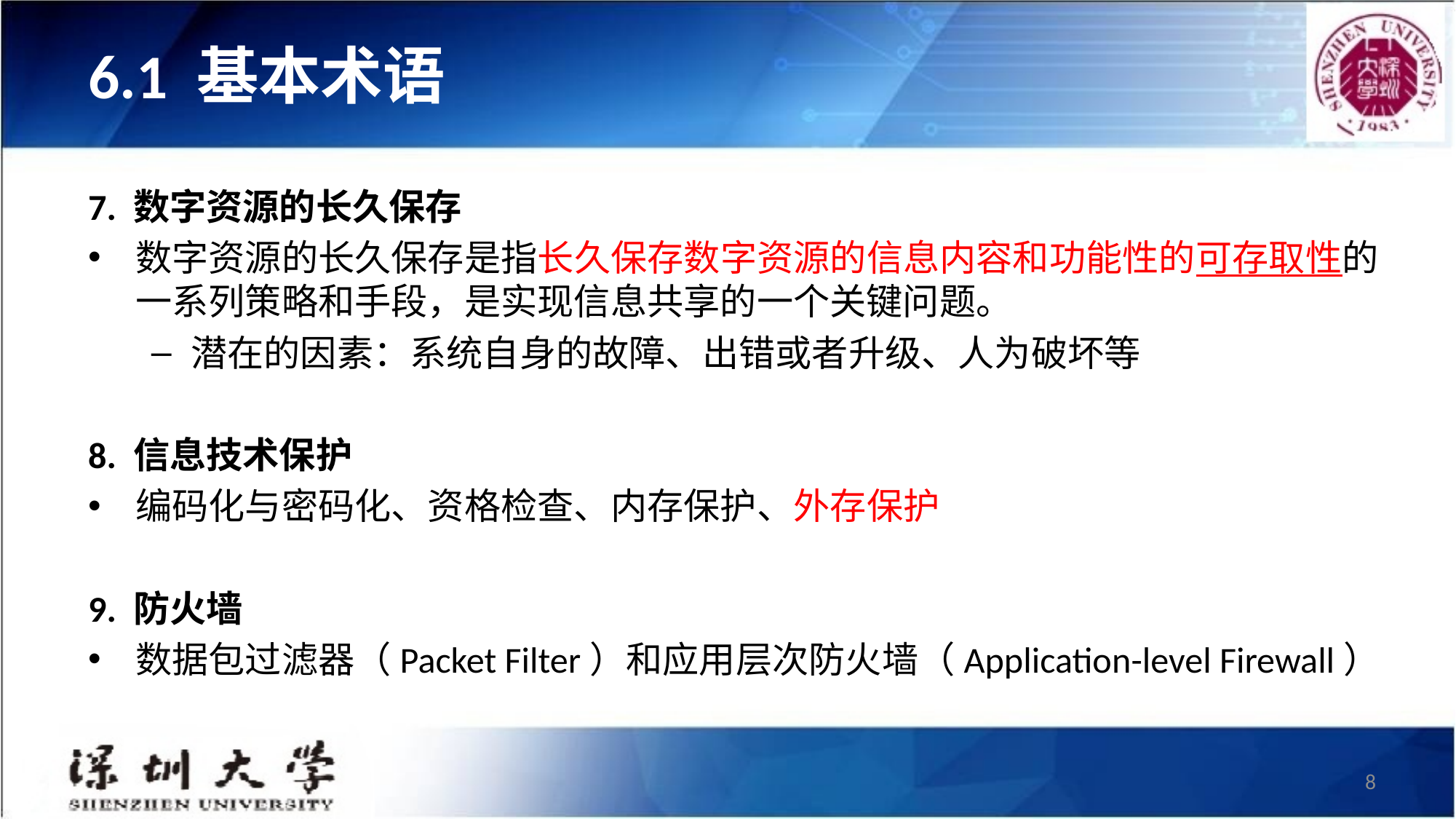

# 6.1 基本术语
7. 数字资源的长久保存
数字资源的长久保存是指长久保存数字资源的信息内容和功能性的可存取性的一系列策略和手段，是实现信息共享的一个关键问题。
潜在的因素：系统自身的故障、出错或者升级、人为破坏等

8. 信息技术保护
编码化与密码化、资格检查、内存保护、外存保护

9. 防火墙
数据包过滤器（Packet Filter）和应用层次防火墙（Application-level Firewall）
8